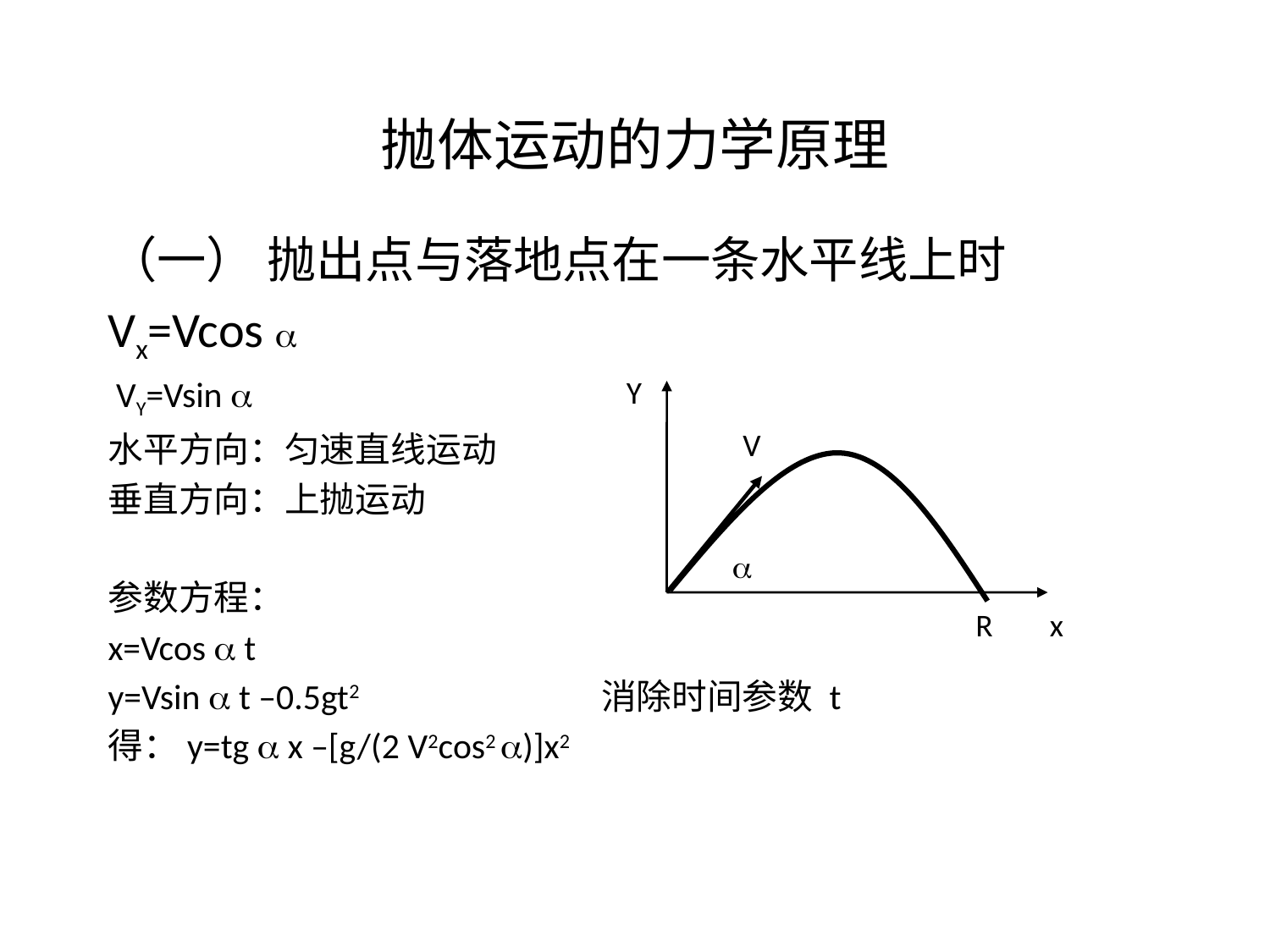

抛体运动的力学原理
（一） 抛出点与落地点在一条水平线上时
Vx=Vcos α
 VY=Vsin α
水平方向：匀速直线运动
垂直方向：上抛运动

参数方程：
x=Vcos α t
y=Vsin α t –0.5gt2                             消除时间参数 t
得：y=tg α x –[g/(2 V2cos2 α)]x2

Y

V

α

R
x